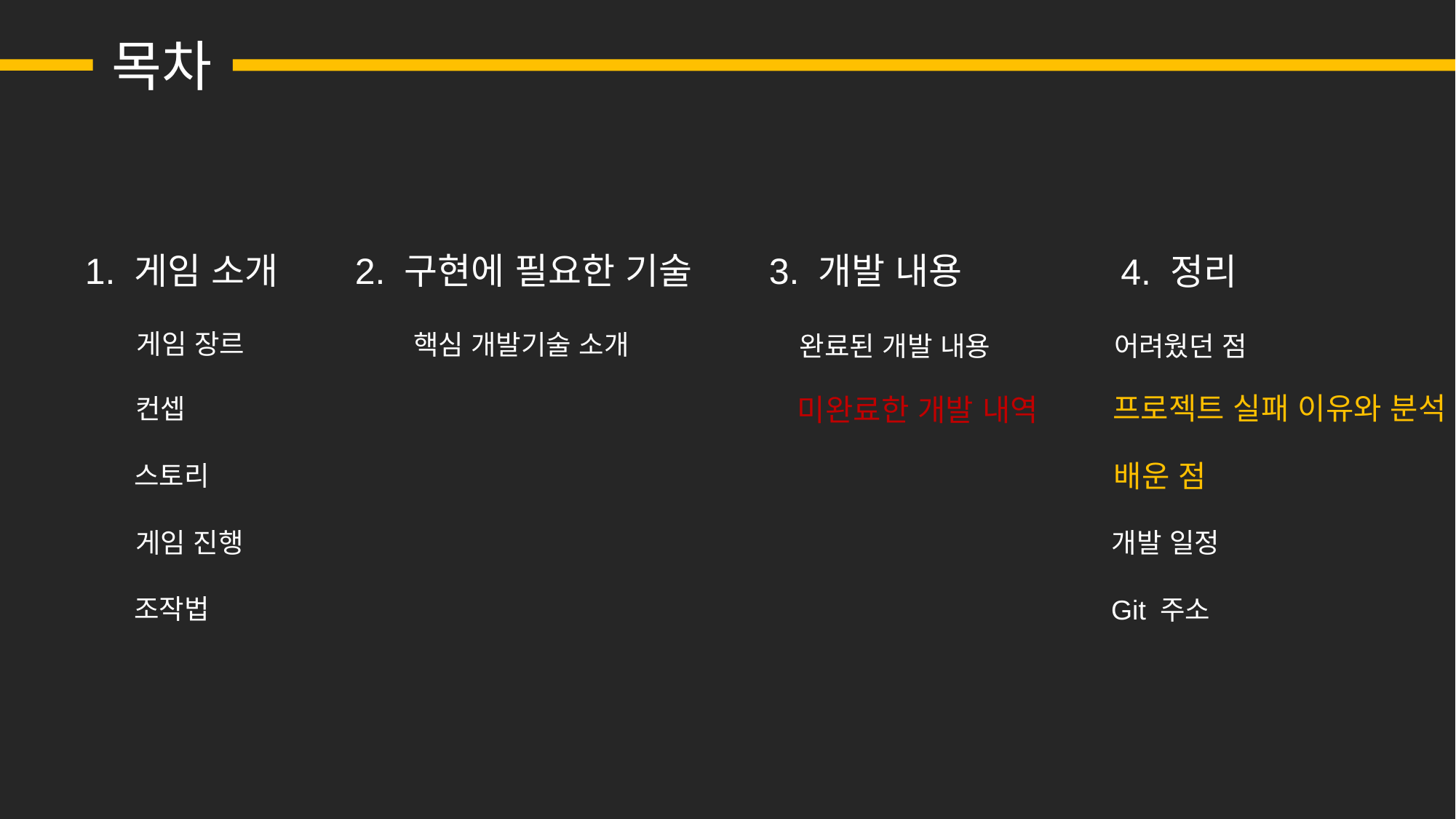

목차

3. 개발 내용
2. 구현에 필요한 기술
1. 게임 소개
4. 정리
게임 장르
핵심 개발기술 소개
완료된 개발 내용
어려웠던 점
프로젝트 실패 이유와 분석
미완료한 개발 내역
컨셉
배운 점
스토리
게임 진행
개발 일정
조작법
Git 주소